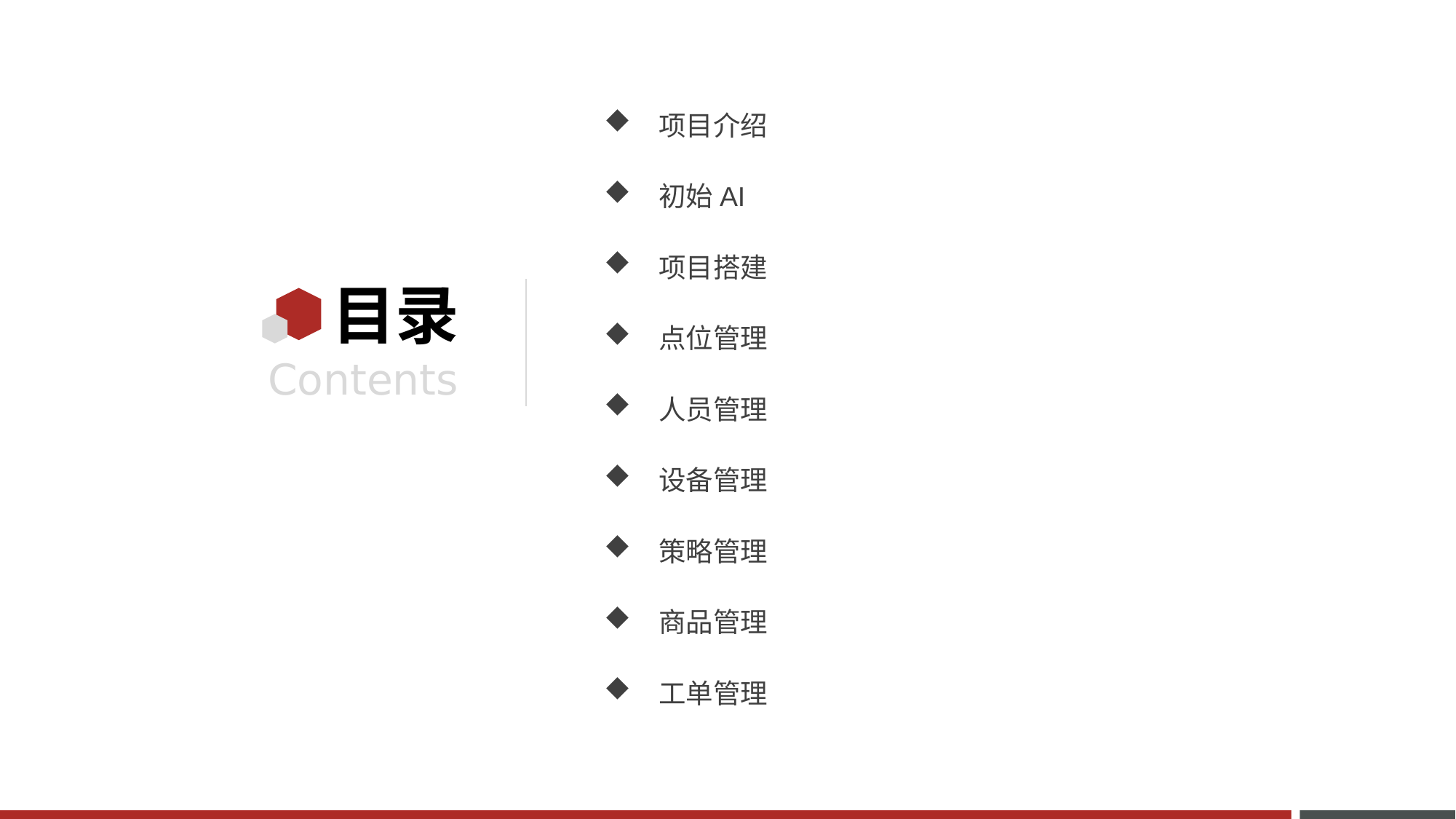

项目介绍
初始AI
项目搭建
点位管理
人员管理
设备管理
策略管理
商品管理
工单管理